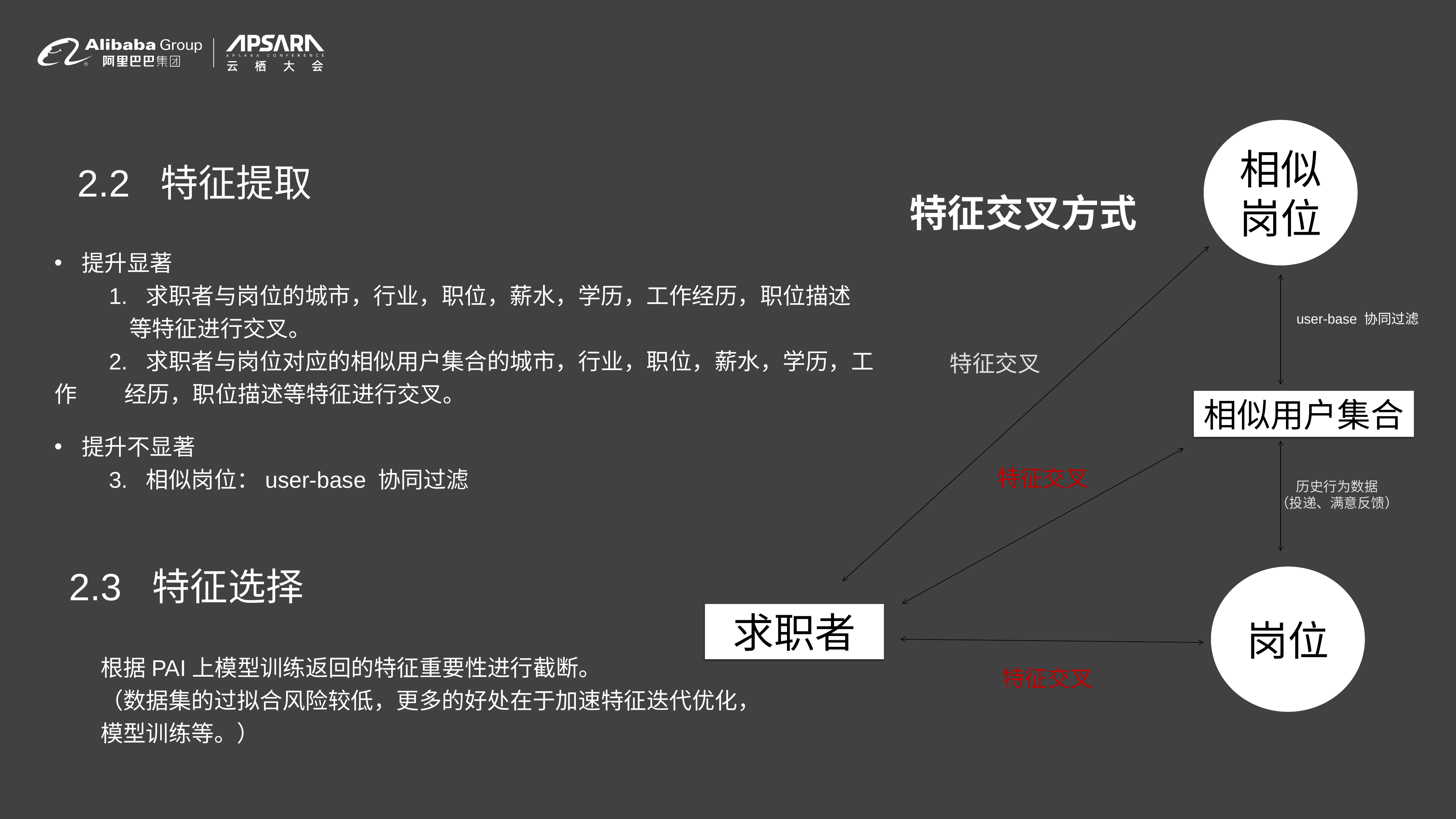

相似岗位
2.2  特征提取
特征交叉方式
提升显著
	1.  求职者与岗位的城市，行业，职位，薪水，学历，工作经历，职位描述		    等特征进行交叉。
	2.  求职者与岗位对应的相似用户集合的城市，行业，职位，薪水，学历，工作	   经历，职位描述等特征进行交叉。
user-base 协同过滤
特征交叉
相似用户集合

提升不显著
	3.  相似岗位：user-base 协同过滤
历史行为数据
（投递、满意反馈）
特征交叉
2.3  特征选择
岗位
求职者
特征交叉
根据PAI上模型训练返回的特征重要性进行截断。
（数据集的过拟合风险较低，更多的好处在于加速特征迭代优化，
模型训练等。）